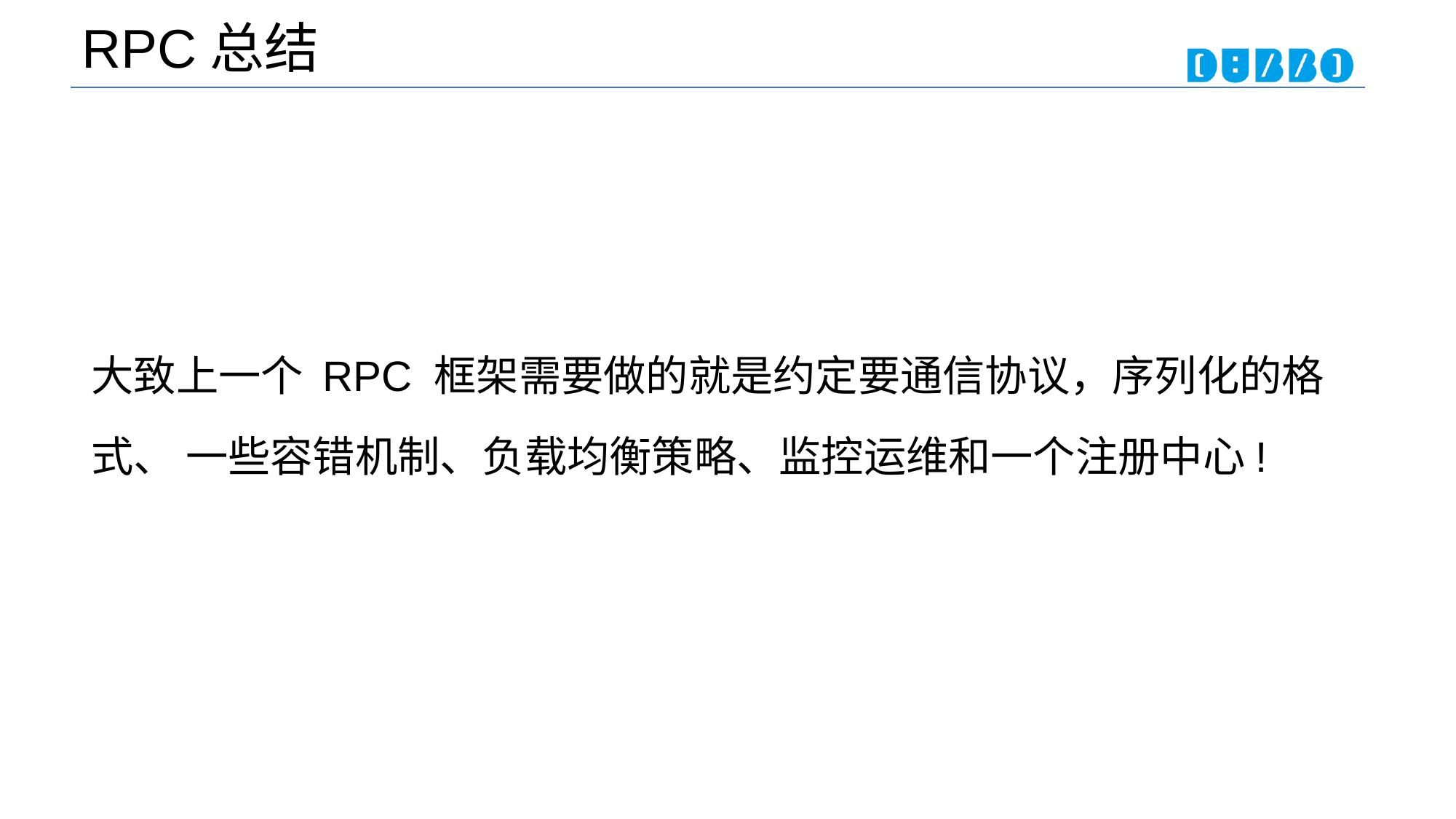

# RPC总结
大致上一个 RPC 框架需要做的就是约定要通信协议，序列化的格式、 一些容错机制、负载均衡策略、监控运维和一个注册中心!